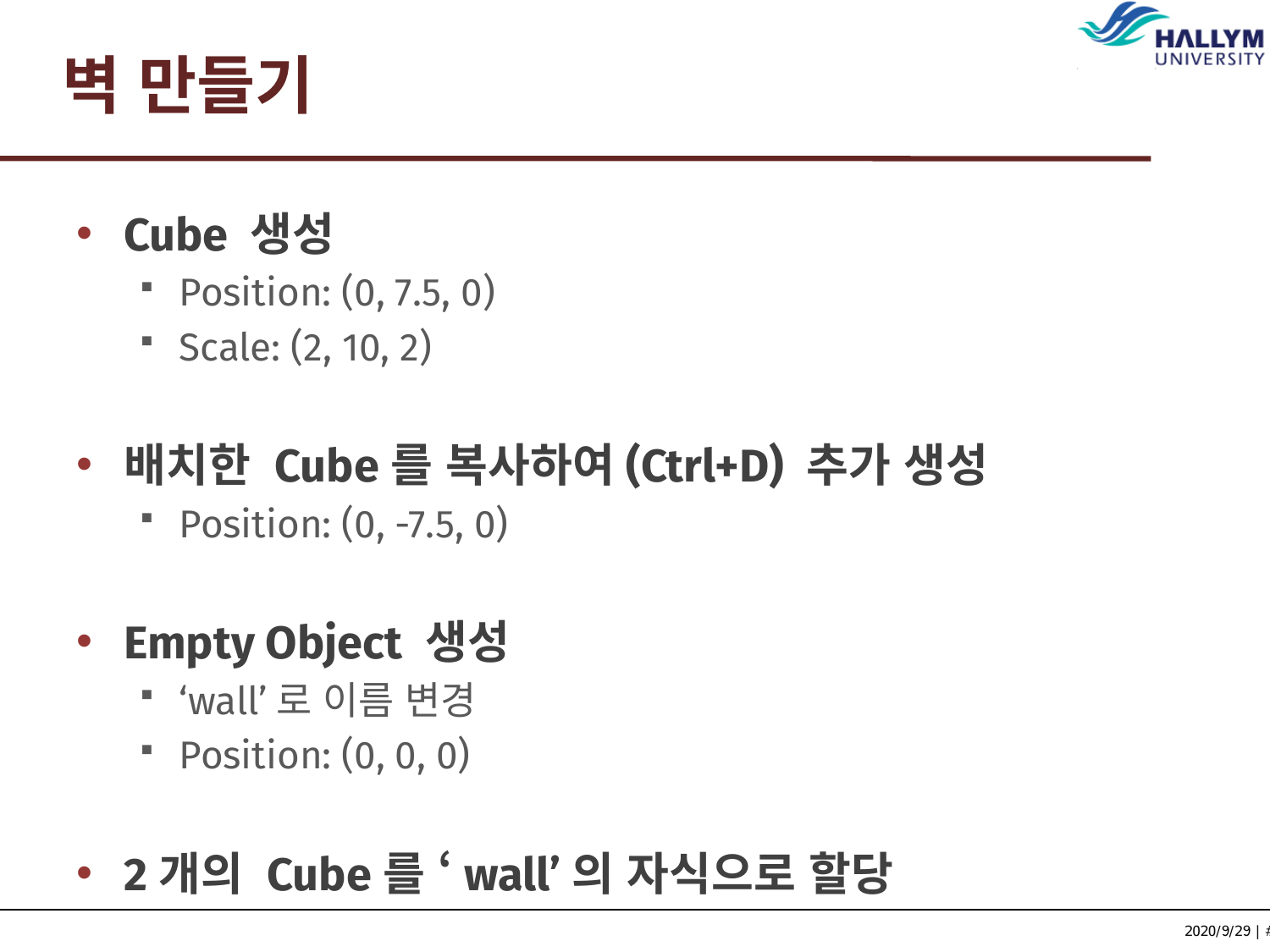

# 벽 만들기
Cube 생성
Position: (0, 7.5, 0)
Scale: (2, 10, 2)

배치한 Cube를 복사하여(Ctrl+D) 추가 생성
Position: (0, -7.5, 0)

Empty Object 생성
‘wall’로 이름 변경
Position: (0, 0, 0)

2개의 Cube를 ‘wall’의 자식으로 할당